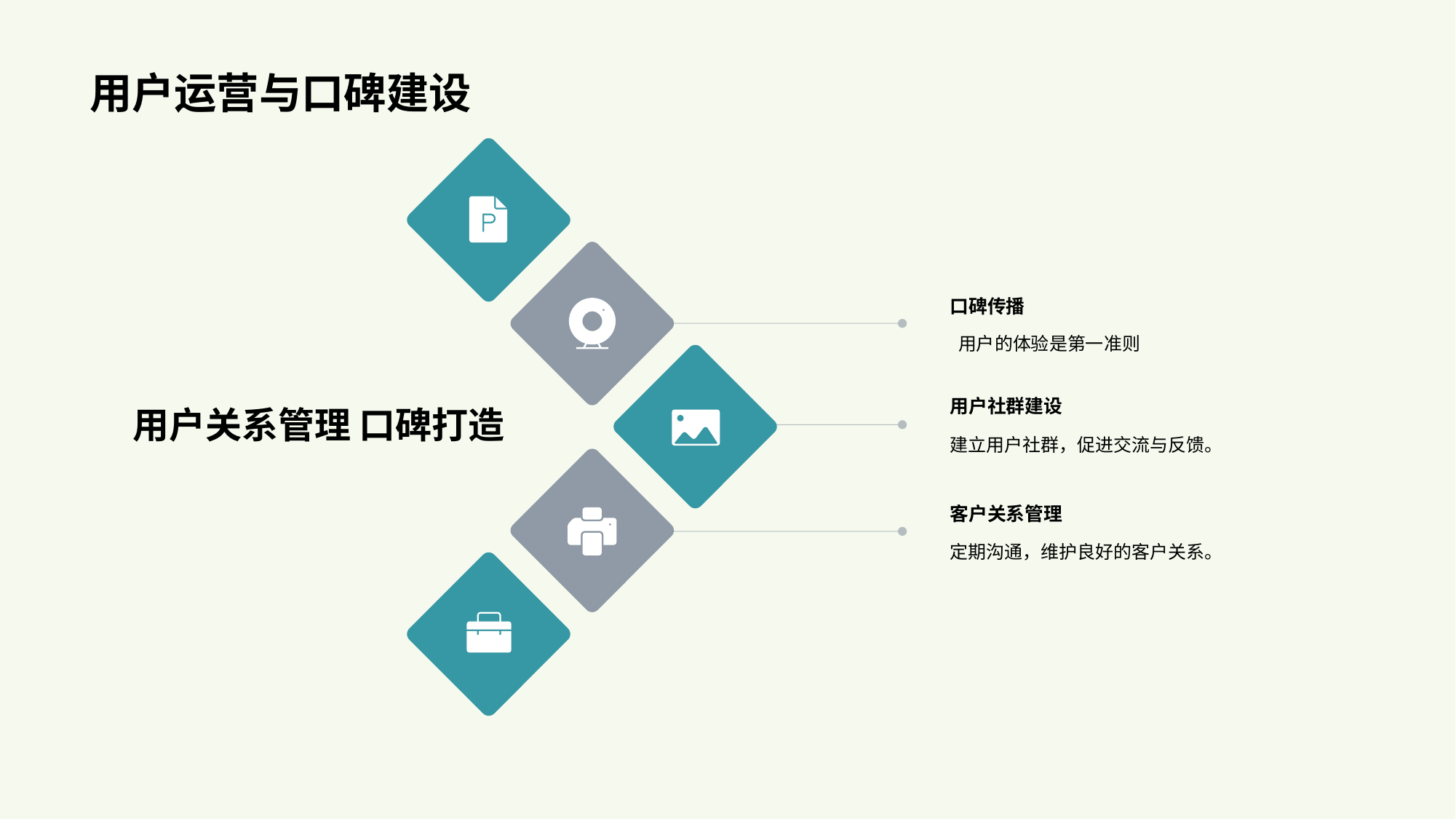

# 用户运营与口碑建设

口碑传播

 用户的体验是第一准则

用户社群建设

建立用户社群，促进交流与反馈。
用户关系管理 口碑打造

客户关系管理

定期沟通，维护良好的客户关系。